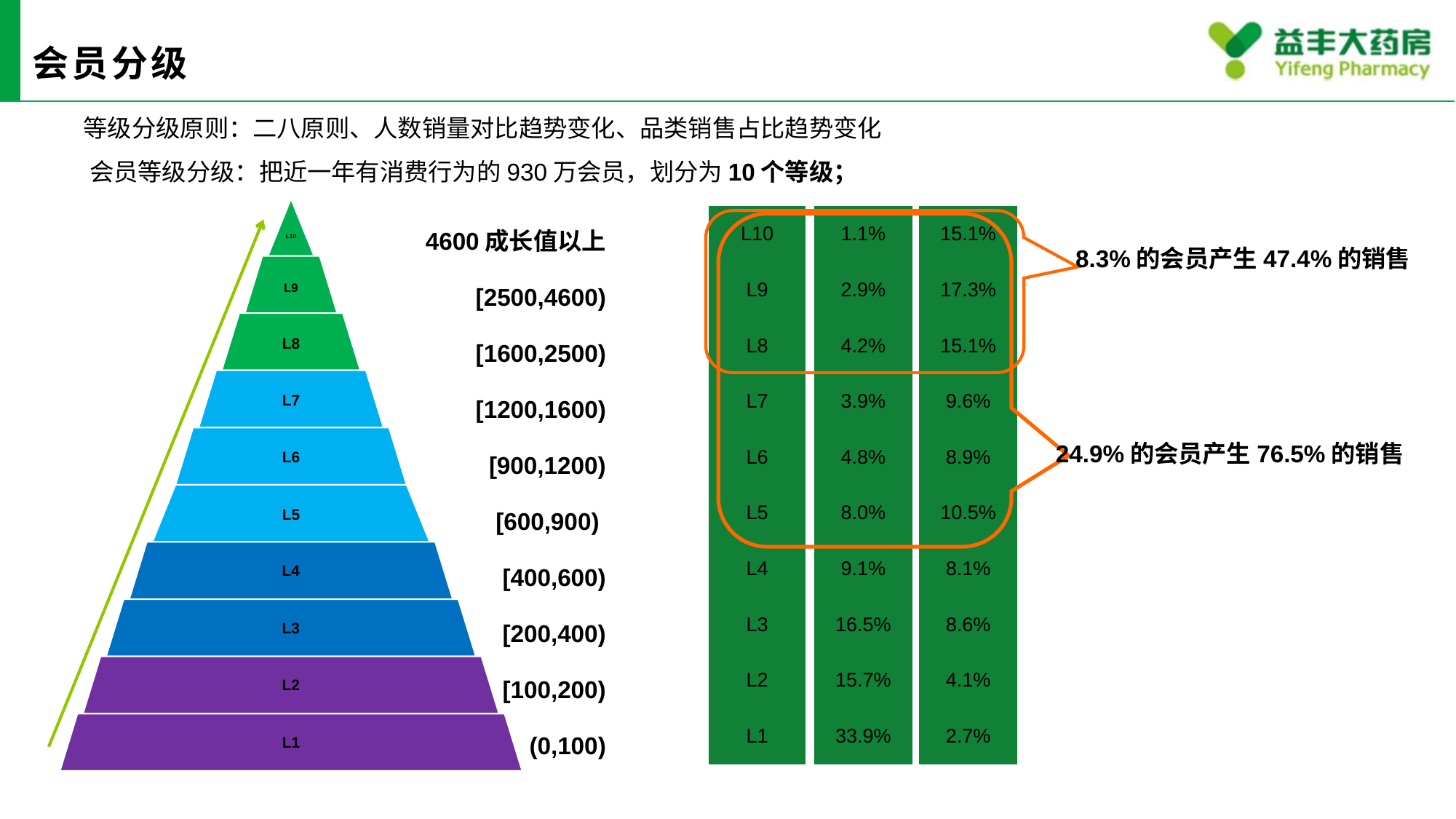

# 会员分级
等级分级原则：二八原则、人数销量对比趋势变化、品类销售占比趋势变化
会员等级分级：把近一年有消费行为的930万会员，划分为10个等级；
4600成长值以上
[2500,4600)
[1600,2500)
[1200,1600)
[900,1200)
[600,900)
[400,600)
[200,400)
[100,200)
(0,100)
L10
L9
L8
L7
L6
L5
L4
L3
L2
L1
| L10 |
| --- |
| L9 |
| L8 |
| L7 |
| L6 |
| L5 |
| L4 |
| L3 |
| L2 |
| L1 |
| 1.1% |
| --- |
| 2.9% |
| 4.2% |
| 3.9% |
| 4.8% |
| 8.0% |
| 9.1% |
| 16.5% |
| 15.7% |
| 33.9% |
| 15.1% |
| --- |
| 17.3% |
| 15.1% |
| 9.6% |
| 8.9% |
| 10.5% |
| 8.1% |
| 8.6% |
| 4.1% |
| 2.7% |

8.3%的会员产生47.4%的销售
24.9%的会员产生76.5%的销售